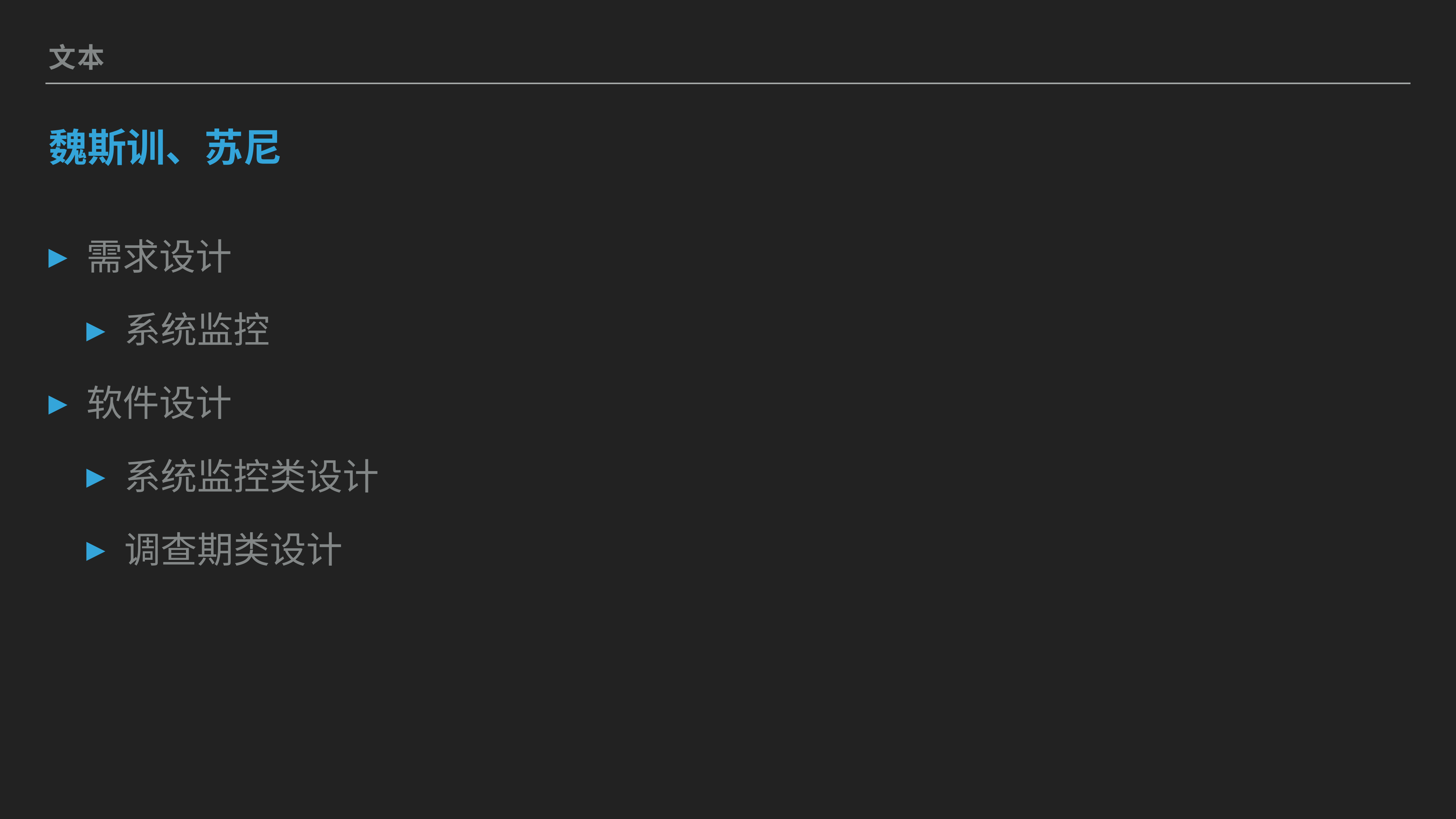

文本
# 魏斯训、苏尼
需求设计
系统监控
软件设计
系统监控类设计
调查期类设计